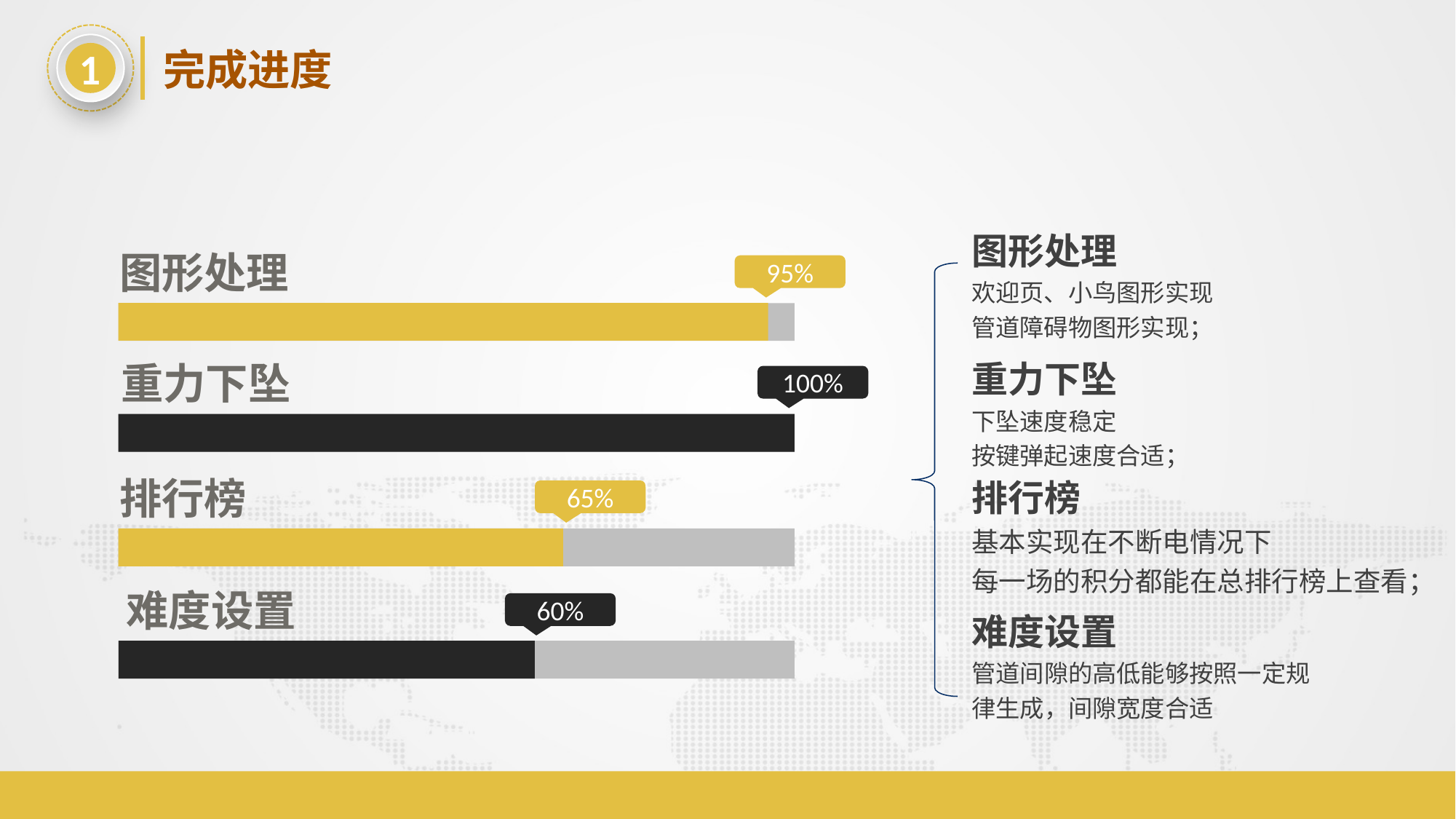

1

完成进度
图形处理
欢迎页、小鸟图形实现
管道障碍物图形实现；
图形处理

95%

重力下坠
下坠速度稳定
按键弹起速度合适；
重力下坠

100%
排行榜
基本实现在不断电情况下
每一场的积分都能在总排行榜上查看；
排行榜

65%
难度设置

难度设置
管道间隙的高低能够按照一定规律生成，间隙宽度合适
60%